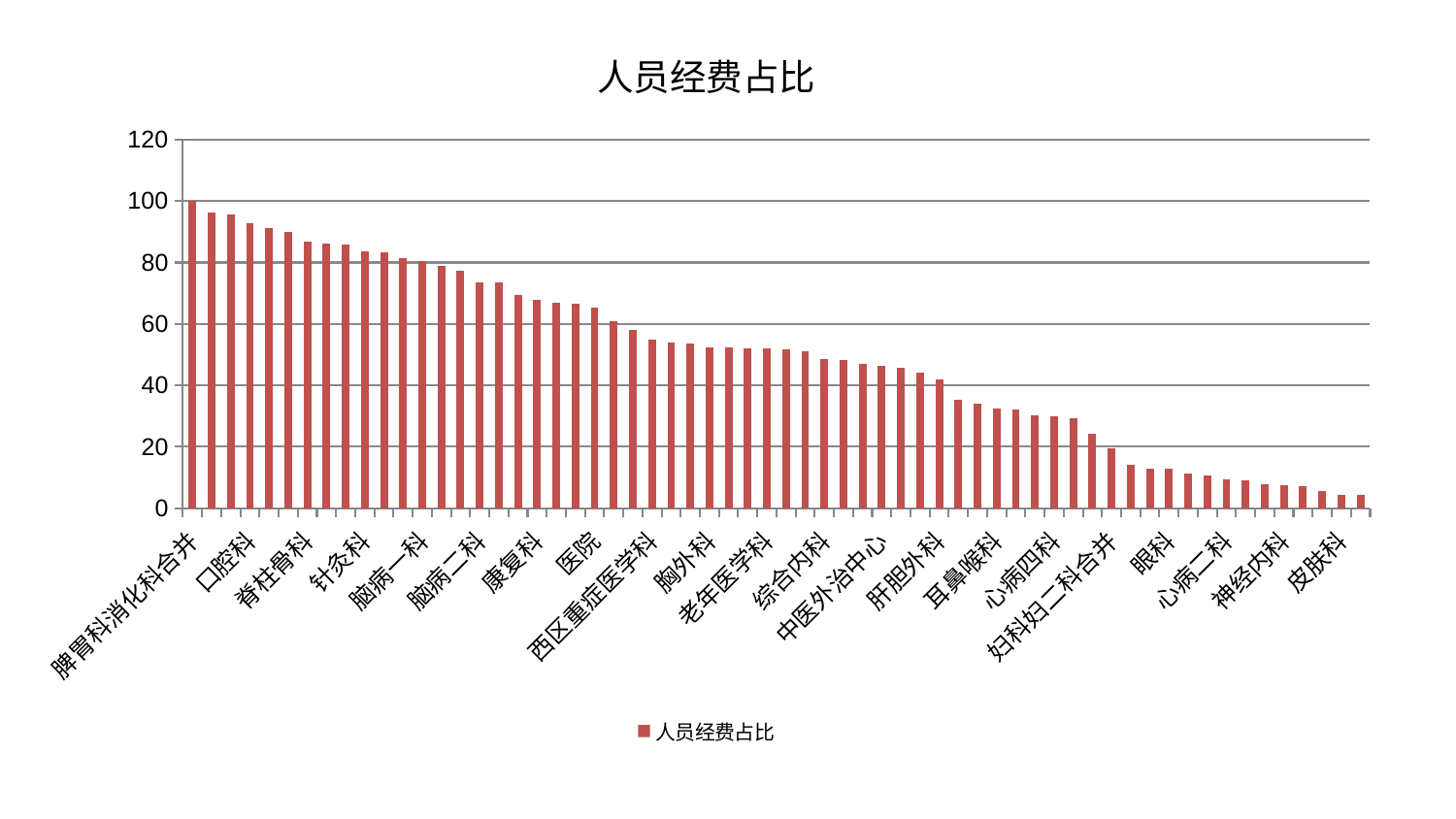

### Chart: 人员经费占比

| Category | 人员经费占比 |
|---|---|
| 脾胃科消化科合并 | 100.0 |
| 神经外科 | 96.29170801936026 |
| 肿瘤内科 | 95.80518216320746 |
| 口腔科 | 92.77487283862128 |
| 推拿科 | 91.24929505380764 |
| 关节骨科 | 89.88200164062044 |
| 脊柱骨科 | 86.81900897770386 |
| 男科 | 86.30601157355541 |
| 小儿骨科 | 85.93547058425922 |
| 针灸科 | 83.63587656983782 |
| 肾病科 | 83.3248827180411 |
| 治未病中心 | 81.54419673759554 |
| 脑病一科 | 80.59626837384533 |
| 创伤骨科 | 78.89501855555189 |
| 身心医学科 | 77.41811109630889 |
| 脑病二科 | 73.54324242050743 |
| 妇二科 | 73.4438148025465 |
| 肛肠科 | 69.35749436819115 |
| 康复科 | 67.86248325257158 |
| 小儿推拿科 | 66.99455646347816 |
| 消化内科 | 66.60259153229214 |
| 医院 | 65.17969040641599 |
| 心病三科 | 61.039291114993674 |
| 心病一科 | 58.158417164375294 |
| 西区重症医学科 | 54.91911546530223 |
| 乳腺甲状腺外科 | 54.02014919445946 |
| 肝病科 | 53.70400225054532 |
| 胸外科 | 52.485032159212935 |
| 风湿病科 | 52.28332925025403 |
| 美容皮肤科 | 52.01201429681139 |
| 老年医学科 | 51.90976274085194 |
| 周围血管科 | 51.81957427236697 |
| 东区重症医学科 | 51.245423685756336 |
| 综合内科 | 48.49649365722559 |
| 运动损伤骨科 | 48.2637969874289 |
| 血液科 | 47.050478781623745 |
| 中医外治中心 | 46.500266360864146 |
| 脾胃病科 | 45.89391079934306 |
| 产科 | 44.22124568433648 |
| 肝胆外科 | 41.920230553059284 |
| 脑病三科 | 35.44136468837424 |
| 内分泌科 | 34.09690381710352 |
| 耳鼻喉科 | 32.40907767412922 |
| 妇科 | 32.27295500827507 |
| 东区肾病科 | 30.121706668115184 |
| 心病四科 | 30.0084805299908 |
| 骨科 | 29.19121874850817 |
| 泌尿外科 | 24.412716308272234 |
| 妇科妇二科合并 | 19.669435042768722 |
| 微创骨科 | 14.226575111184355 |
| 中医经典科 | 12.870576987734651 |
| 眼科 | 12.791042418621204 |
| 儿科 | 11.242604186700719 |
| 重症医学科 | 10.60188356708903 |
| 心病二科 | 9.542252200154548 |
| 显微骨科 | 9.23715735435758 |
| 心血管内科 | 7.723532380806675 |
| 神经内科 | 7.596709563783869 |
| 呼吸内科 | 7.337833041525366 |
| 普通外科 | 5.754751029516525 |
| 皮肤科 | 4.426478060030663 |
| 肾脏内科 | 4.271094434632701 |
278